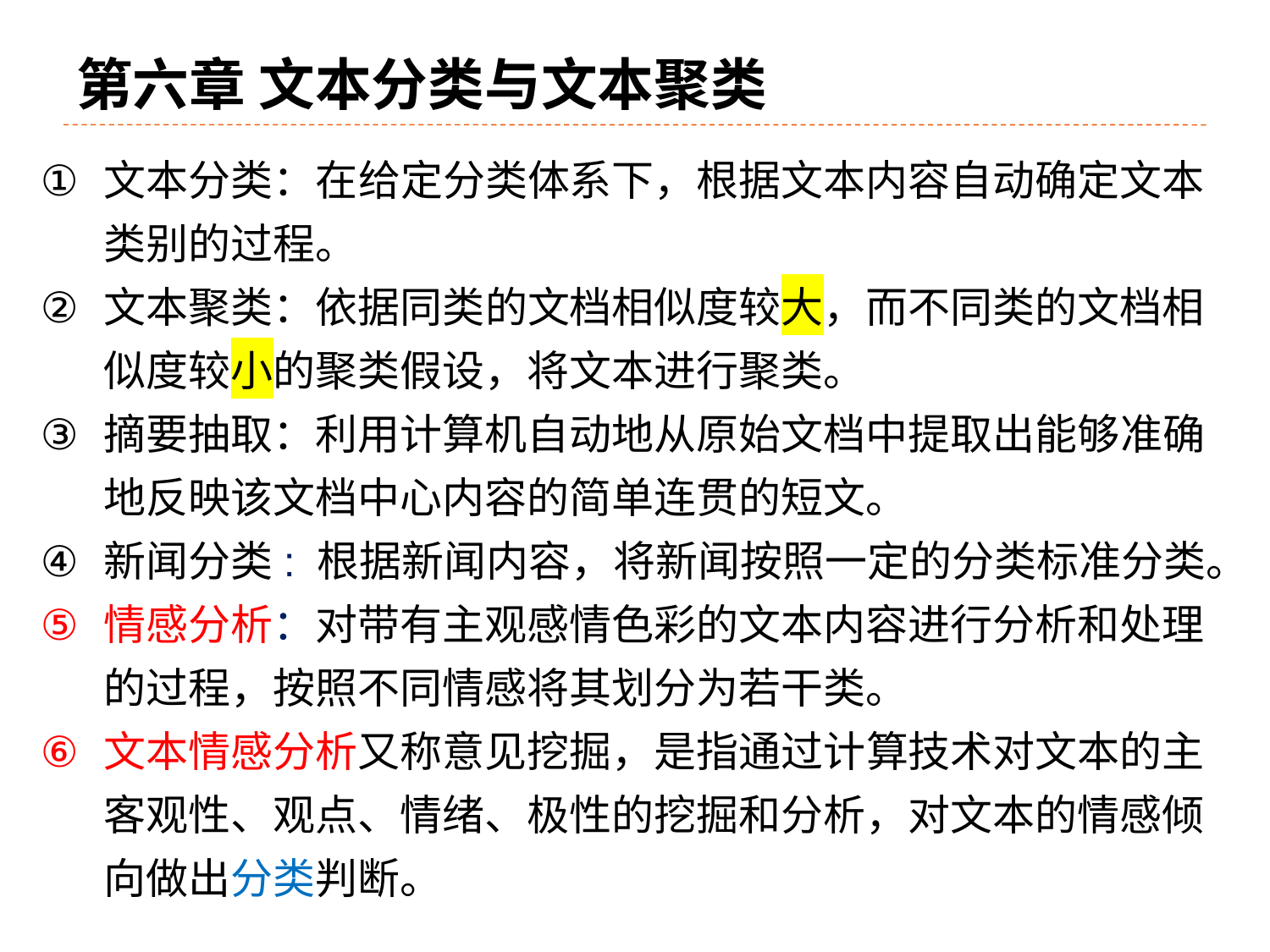

# 第六章 文本分类与文本聚类
文本分类：在给定分类体系下，根据文本内容自动确定文本类别的过程。
文本聚类：依据同类的文档相似度较大，而不同类的文档相似度较小的聚类假设，将文本进行聚类。
摘要抽取：利用计算机自动地从原始文档中提取出能够准确地反映该文档中心内容的简单连贯的短文。
新闻分类: 根据新闻内容，将新闻按照一定的分类标准分类。
情感分析：对带有主观感情色彩的文本内容进行分析和处理的过程，按照不同情感将其划分为若干类。
文本情感分析又称意见挖掘，是指通过计算技术对文本的主客观性、观点、情绪、极性的挖掘和分析，对文本的情感倾向做出分类判断。